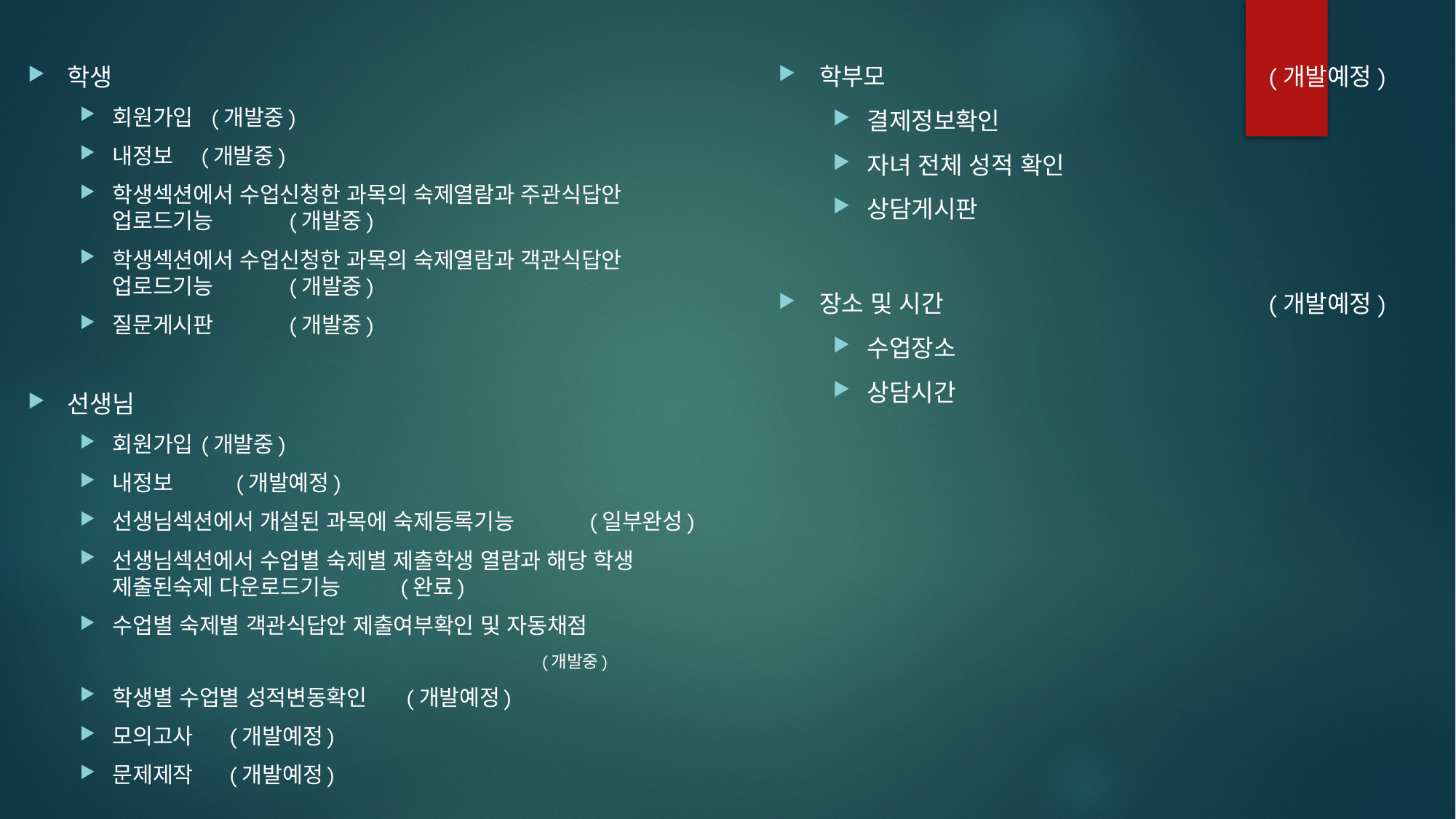

학생
회원가입								 (개발중)
내정보 									(개발중)
학생섹션에서 수업신청한 과목의 숙제열람과 주관식답안 업로드기능 								(개발중)
학생섹션에서 수업신청한 과목의 숙제열람과 객관식답안 업로드기능 								(개발중)
질문게시판								(개발중)

선생님
회원가입 								(개발중)
내정보								     (개발예정)
선생님섹션에서 개설된 과목에 숙제등록기능	     (일부완성)
선생님섹션에서 수업별 숙제별 제출학생 열람과 해당 학생 제출된숙제 다운로드기능 					   (완료)
수업별 숙제별 객관식답안 제출여부확인 및 자동채점
		    	  (개발중)
학생별 수업별 성적변동확인				    (개발예정)
모의고사							    (개발예정)
문제제작							    (개발예정)

학부모				 (개발예정)
결제정보확인
자녀 전체 성적 확인
상담게시판

장소 및 시간			 (개발예정)
수업장소
상담시간